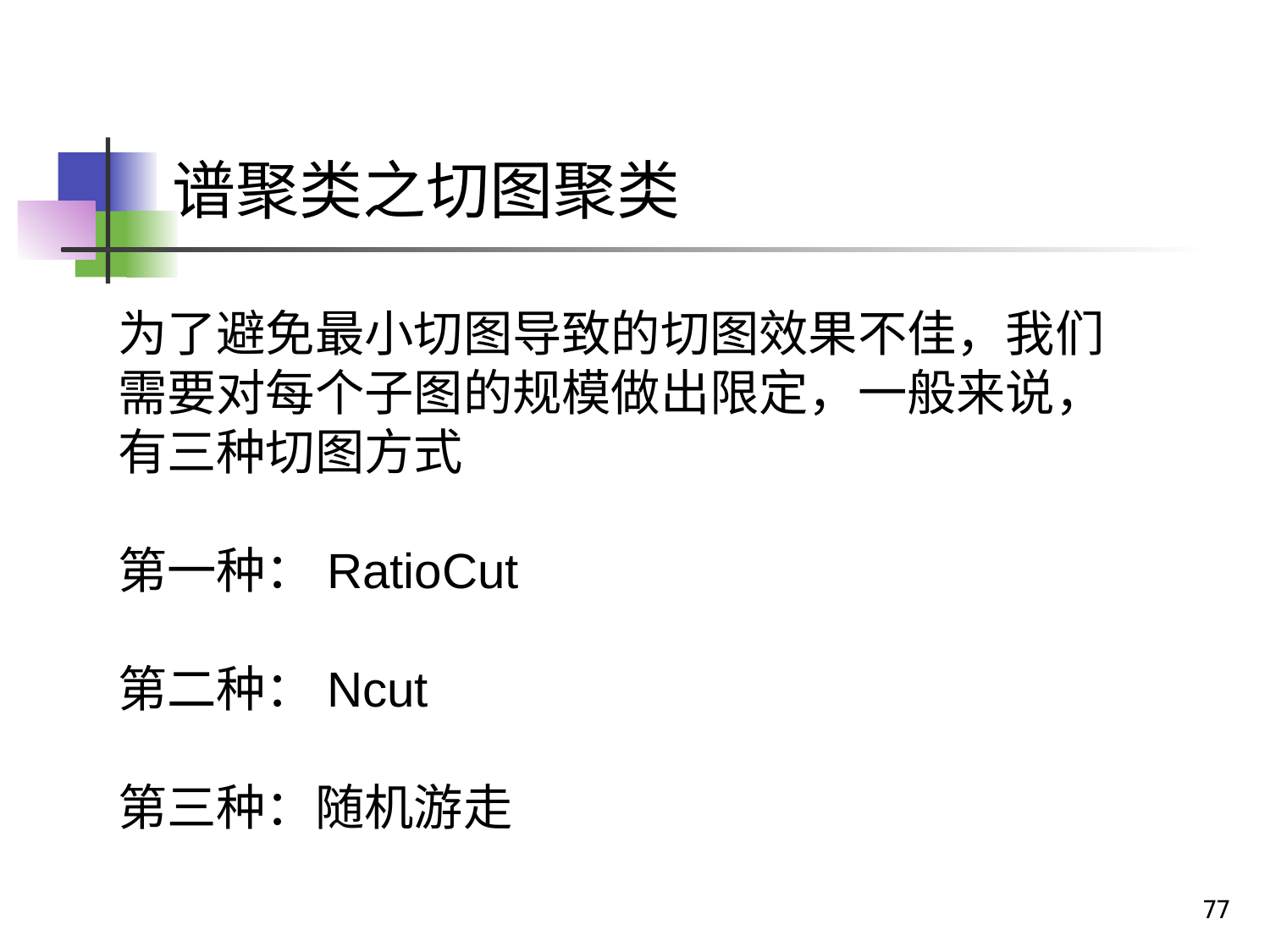

# 谱聚类之切图聚类

为了避免最小切图导致的切图效果不佳，我们需要对每个子图的规模做出限定，一般来说，有三种切图方式

第一种：RatioCut

第二种：Ncut

第三种：随机游走

77